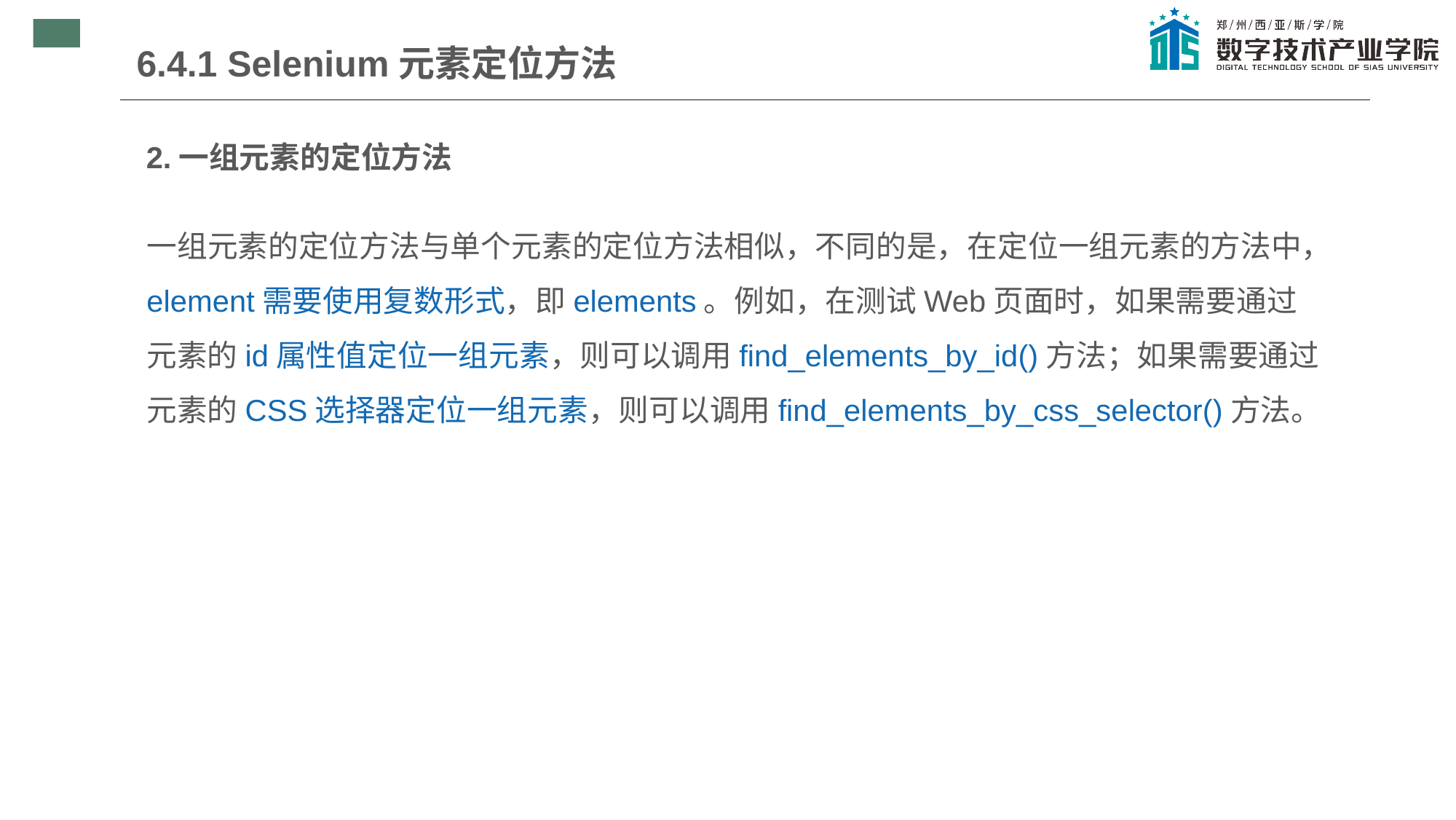

6.4.1 Selenium元素定位方法
2.一组元素的定位方法
一组元素的定位方法与单个元素的定位方法相似，不同的是，在定位一组元素的方法中，element需要使用复数形式，即elements。例如，在测试Web页面时，如果需要通过元素的id属性值定位一组元素，则可以调用find_elements_by_id()方法；如果需要通过元素的CSS选择器定位一组元素，则可以调用find_elements_by_css_selector()方法。